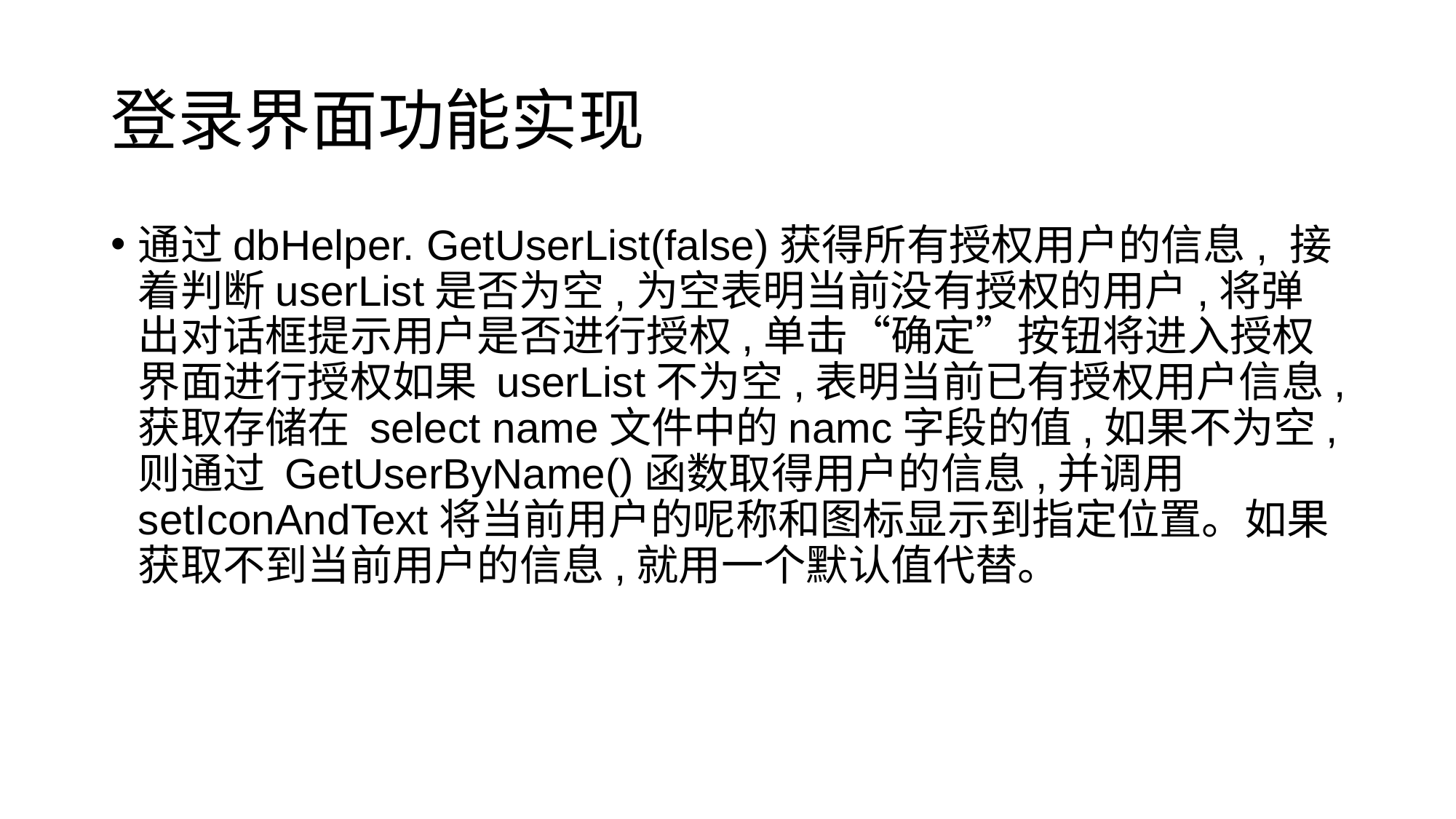

# 登录界面功能实现
通过dbHelper. GetUserList(false)获得所有授权用户的信息, 接着判断userList是否为空,为空表明当前没有授权的用户,将弹出对话框提示用户是否进行授权,单击“确定”按钮将进入授权界面进行授权如果 userList不为空,表明当前已有授权用户信息,获取存储在 select name文件中的namc字段的值,如果不为空,则通过 GetUserByName()函数取得用户的信息,并调用setIconAndText将当前用户的呢称和图标显示到指定位置。如果获取不到当前用户的信息,就用一个默认值代替。